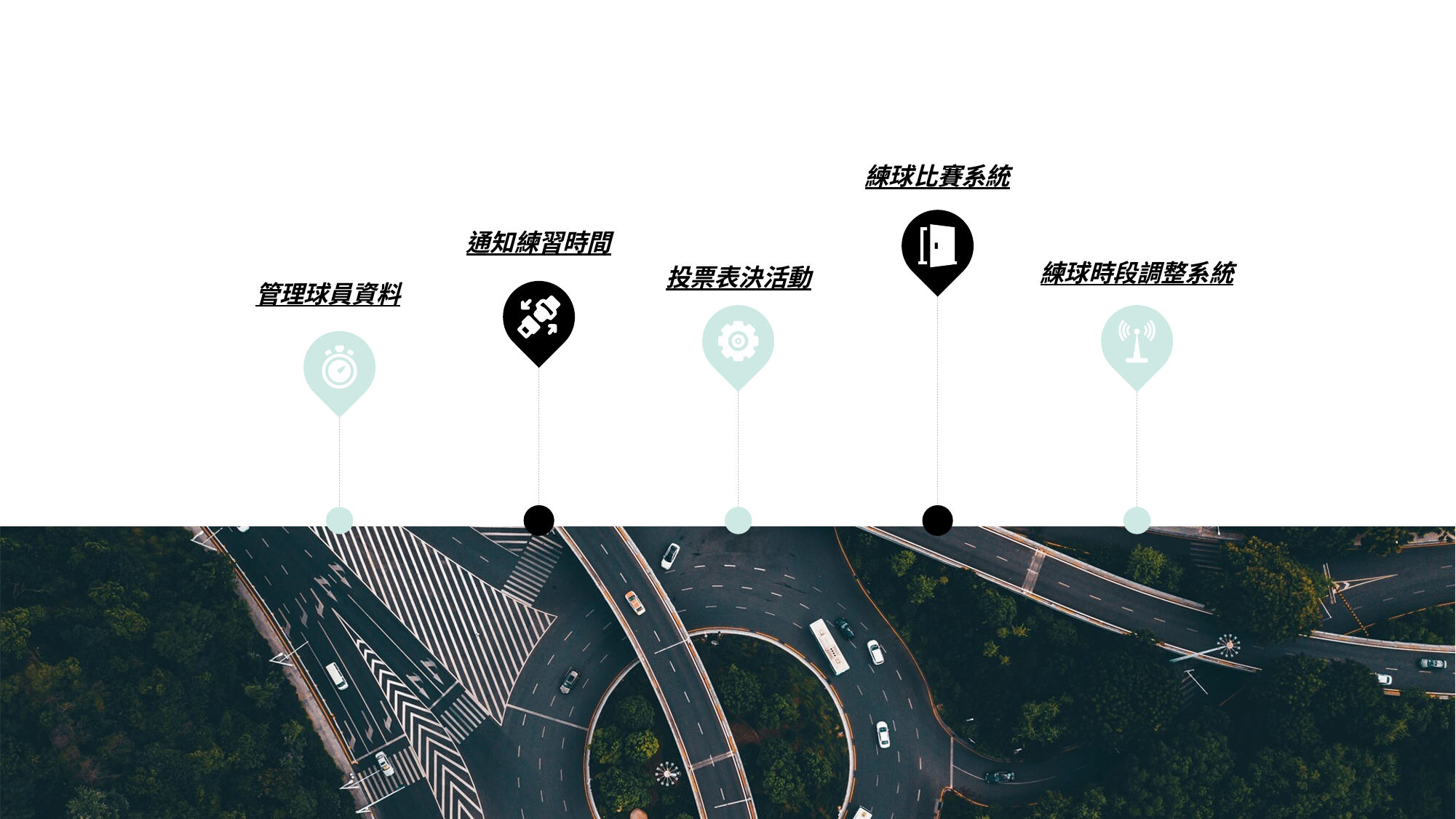

練球比賽系統

通知練習時間

練球時段調整系統
投票表決活動
管理球員資料